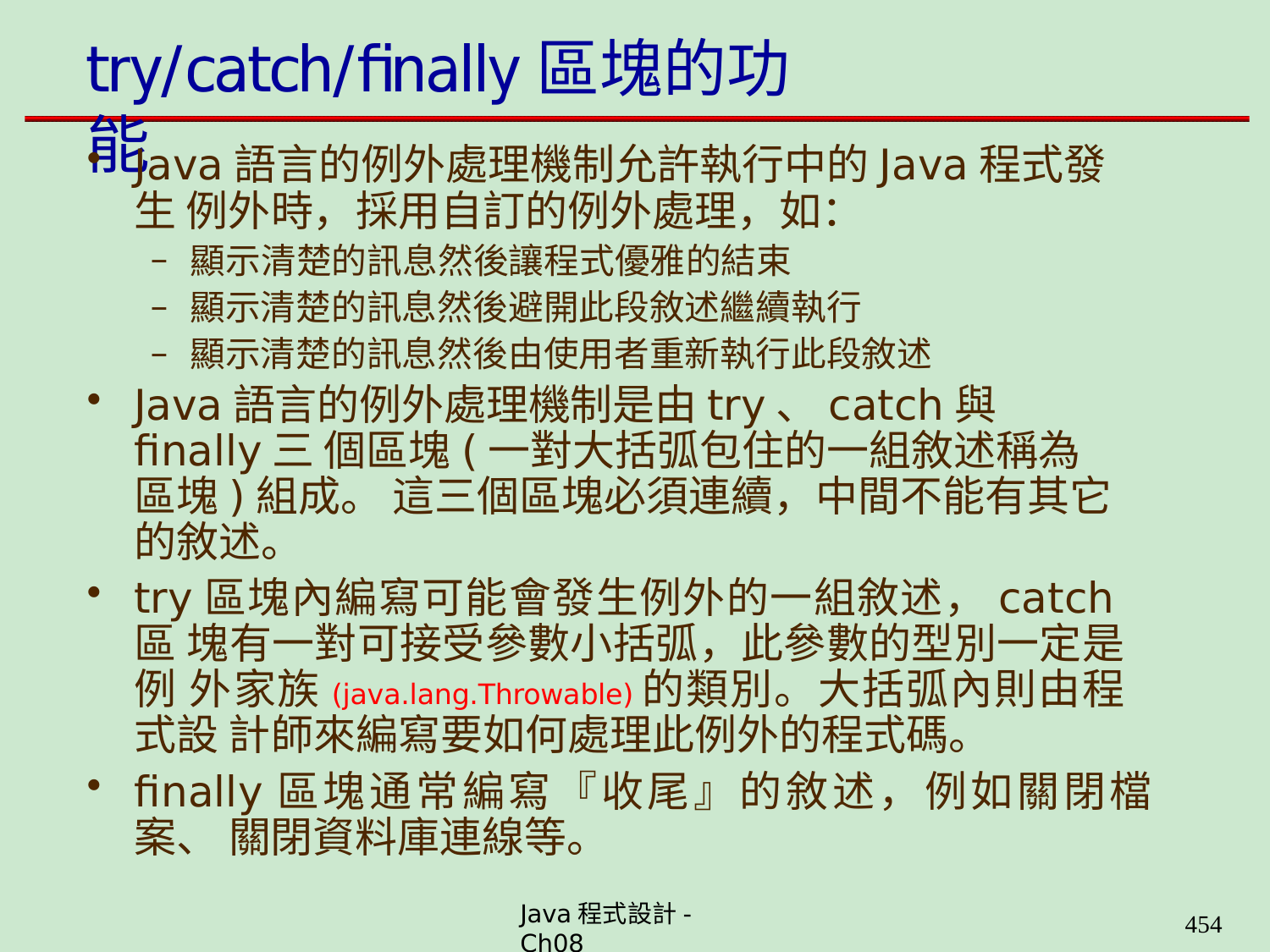

# try/catch/finally區塊的功能
Java語言的例外處理機制允許執行中的Java程式發生 例外時，採用自訂的例外處理，如：
顯示清楚的訊息然後讓程式優雅的結束
顯示清楚的訊息然後避開此段敘述繼續執行
顯示清楚的訊息然後由使用者重新執行此段敘述
Java語言的例外處理機制是由try、catch與finally三 個區塊(一對大括弧包住的一組敘述稱為區塊)組成。 這三個區塊必須連續，中間不能有其它的敘述。
try區塊內編寫可能會發生例外的一組敘述，catch區 塊有一對可接受參數小括弧，此參數的型別一定是例 外家族(java.lang.Throwable)的類別。大括弧內則由程式設 計師來編寫要如何處理此例外的程式碼。
finally區塊通常編寫『收尾』的敘述，例如關閉檔案、 關閉資料庫連線等。
Java程式設計-Ch08
454